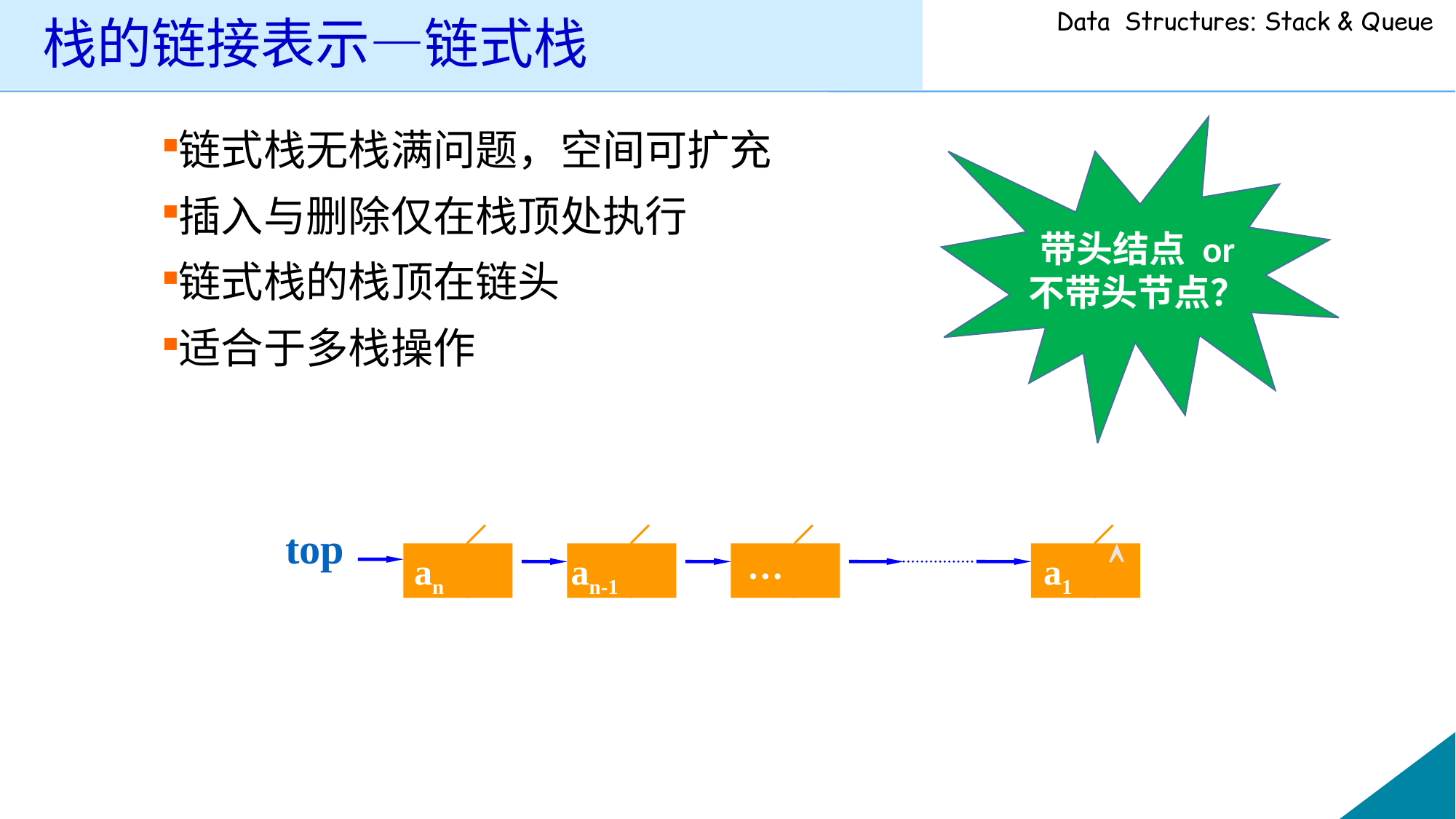

# 栈的链接表示—链式栈
带头结点 or
不带头节点？
链式栈无栈满问题，空间可扩充
插入与删除仅在栈顶处执行
链式栈的栈顶在链头
适合于多栈操作
top

∧
…

an
an-1
a1